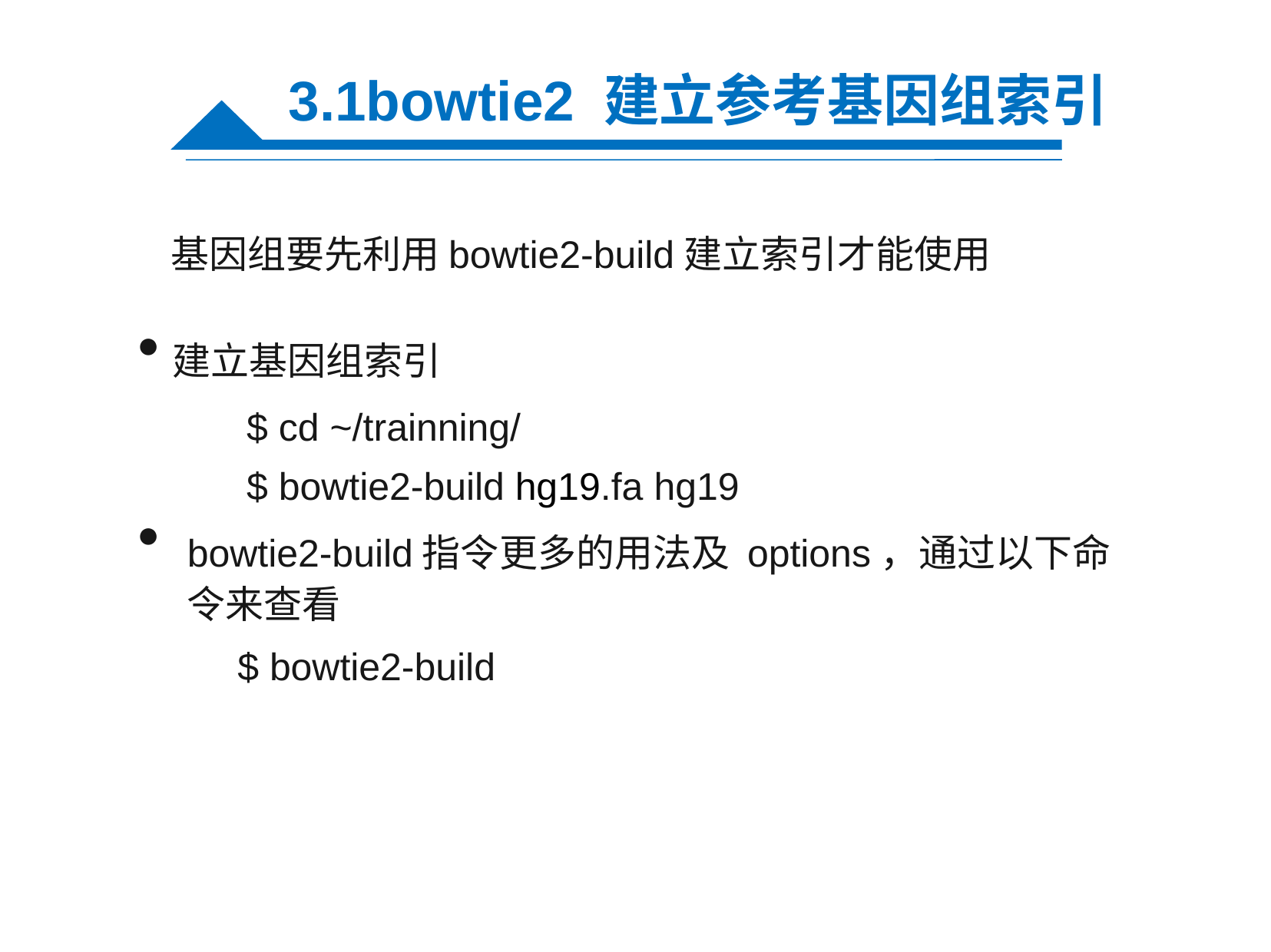

3.1bowtie2 建立参考基因组索引

基因组要先利用bowtie2-build建立索引才能使用

建立基因组索引
●
$ cd ~/trainning/
$ bowtie2-build hg19.fa hg19
bowtie2-build指令更多的用法及 options，通过以下命
令来查看
●
$ bowtie2-build